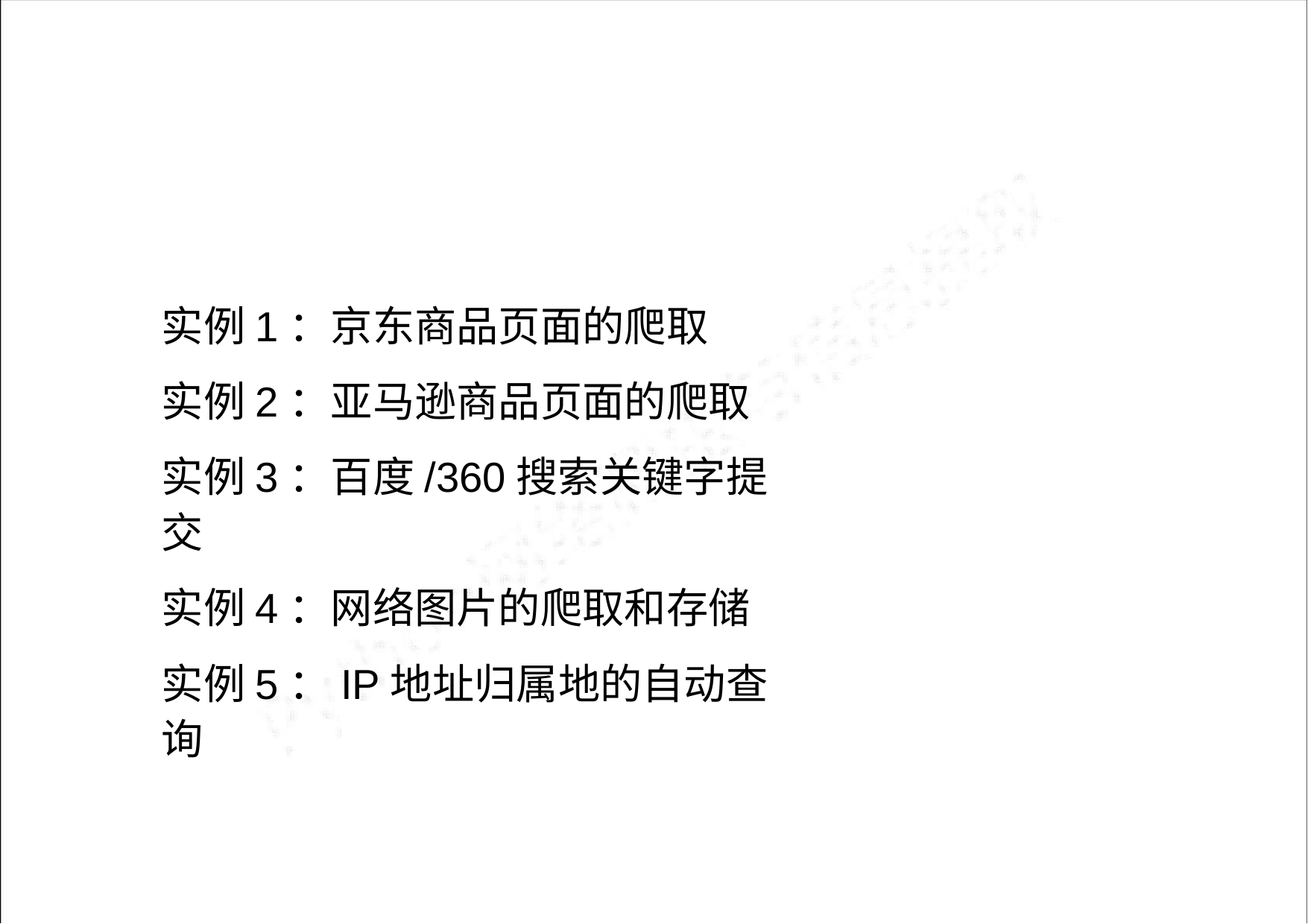

实例1：京东商品页面的爬取
实例2：亚马逊商品页面的爬取
实例3：百度/360搜索关键字提交
实例4：网络图片的爬取和存储
实例5：IP地址归属地的自动查询